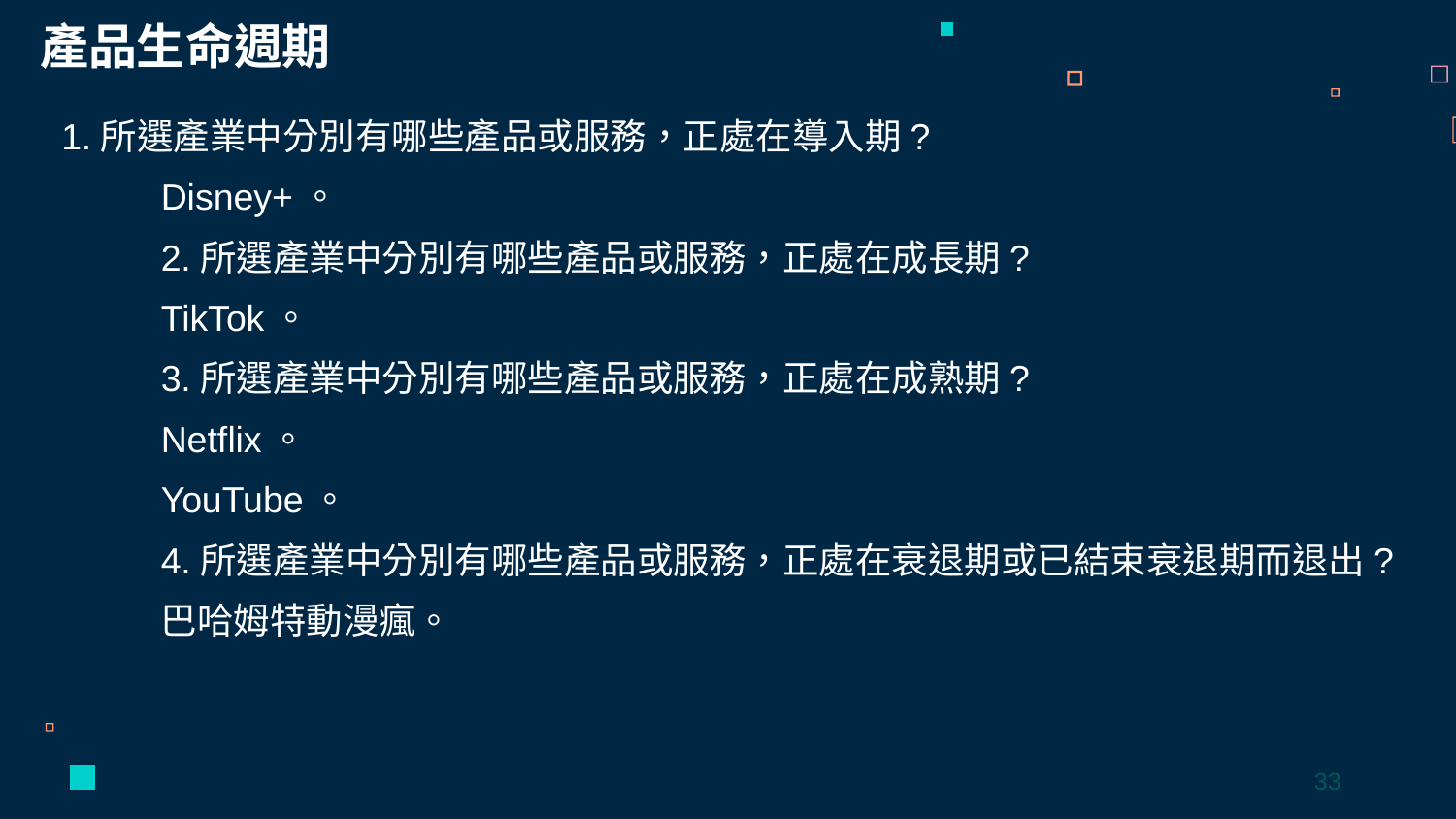

產品生命週期
1.所選產業中分別有哪些產品或服務，正處在導入期?
Disney+。
2.所選產業中分別有哪些產品或服務，正處在成長期?
TikTok。
3.所選產業中分別有哪些產品或服務，正處在成熟期?
Netflix。
YouTube。
4.所選產業中分別有哪些產品或服務，正處在衰退期或已結束衰退期而退出?
巴哈姆特動漫瘋。
33